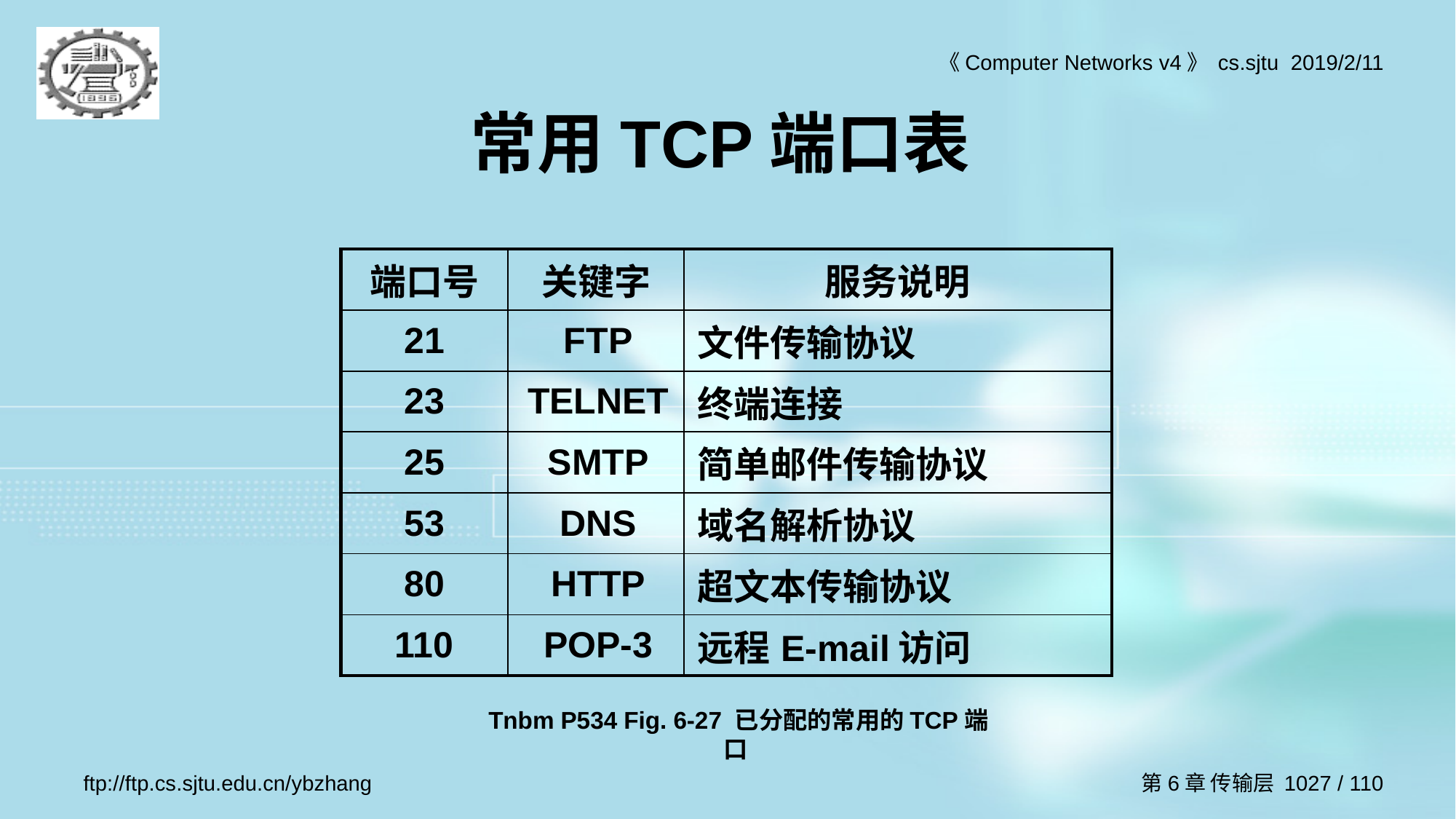

# 常用TCP端口表
| 端口号 | 关键字 | 服务说明 |
| --- | --- | --- |
| 21 | FTP | 文件传输协议 |
| 23 | TELNET | 终端连接 |
| 25 | SMTP | 简单邮件传输协议 |
| 53 | DNS | 域名解析协议 |
| 80 | HTTP | 超文本传输协议 |
| 110 | POP-3 | 远程E-mail访问 |
Tnbm P534 Fig. 6-27 已分配的常用的TCP端口